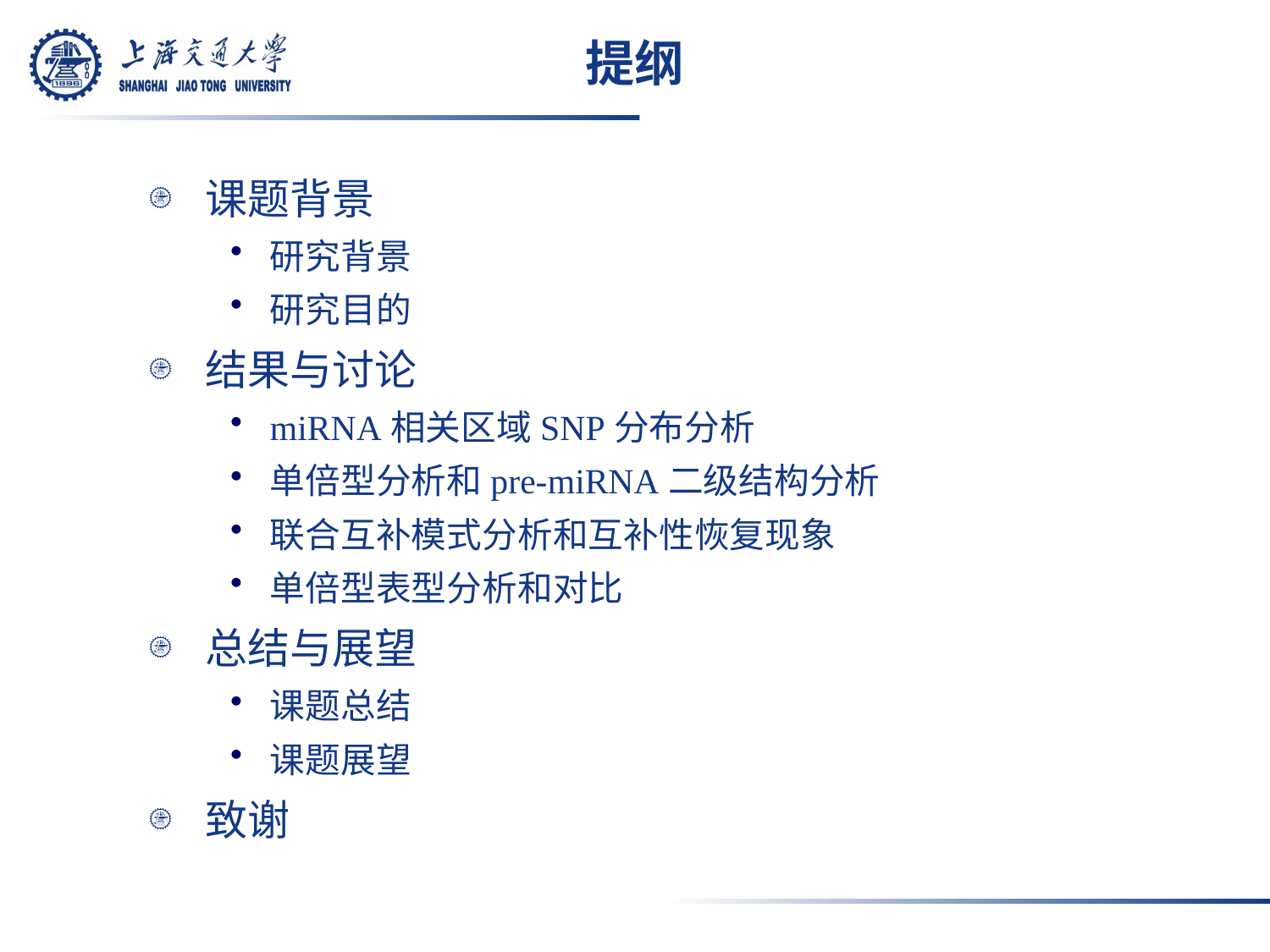

# 提纲
课题背景
研究背景
研究目的
结果与讨论
miRNA相关区域SNP分布分析
单倍型分析和pre-miRNA二级结构分析
联合互补模式分析和互补性恢复现象
单倍型表型分析和对比
总结与展望
课题总结
课题展望
致谢